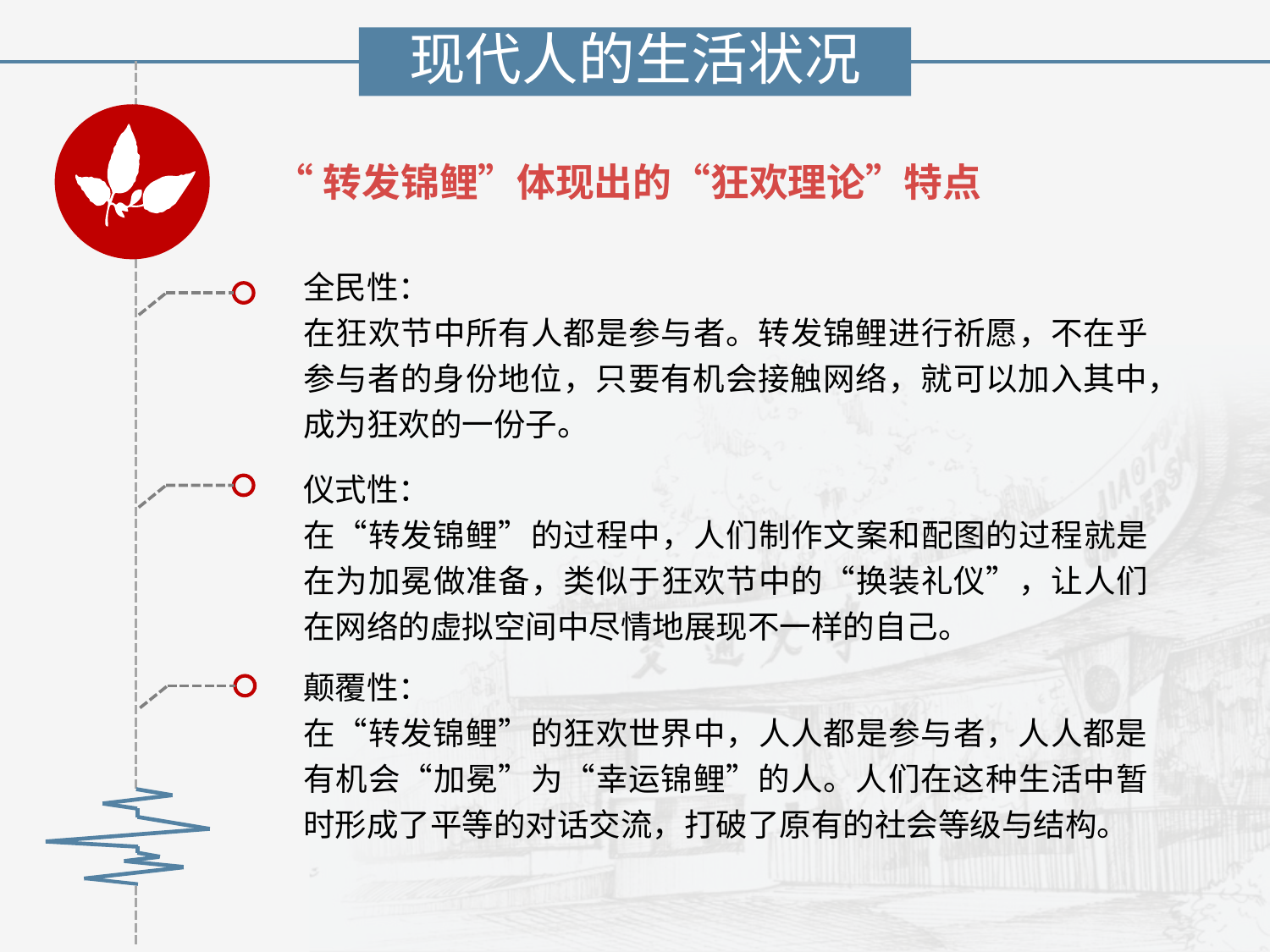

现代人的生活状况

“转发锦鲤”体现出的“狂欢理论”特点
全民性：
在狂欢节中所有人都是参与者。转发锦鲤进行祈愿，不在乎参与者的身份地位，只要有机会接触网络，就可以加入其中，成为狂欢的一份子。

仪式性：
在“转发锦鲤”的过程中，人们制作文案和配图的过程就是在为加冕做准备，类似于狂欢节中的“换装礼仪”，让人们在网络的虚拟空间中尽情地展现不一样的自己。

颠覆性：
在“转发锦鲤”的狂欢世界中，人人都是参与者，人人都是有机会“加冕”为“幸运锦鲤”的人。人们在这种生活中暂时形成了平等的对话交流，打破了原有的社会等级与结构。